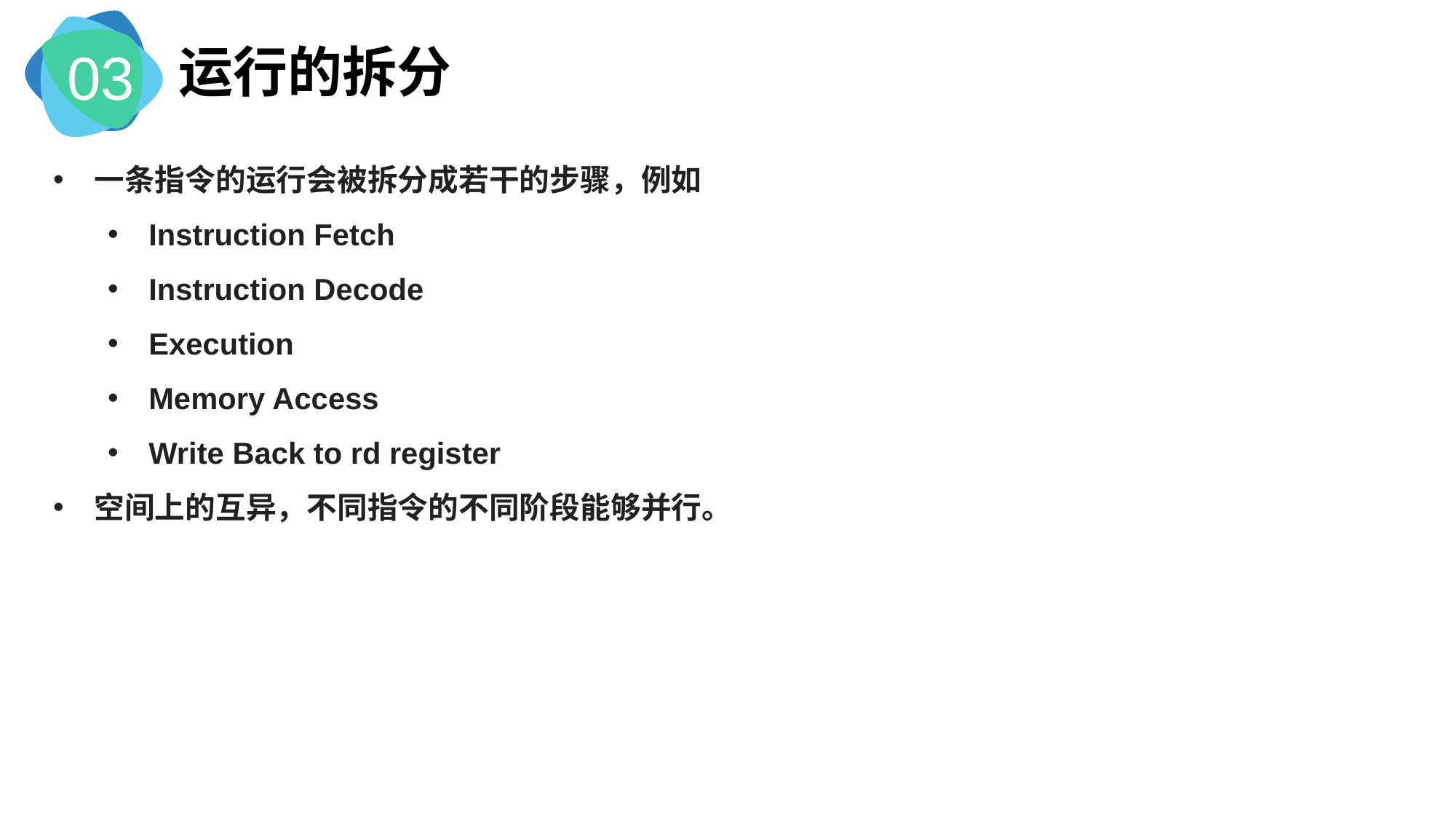

03
运行的拆分
一条指令的运行会被拆分成若干的步骤，例如
Instruction Fetch
Instruction Decode
Execution
Memory Access
Write Back to rd register
空间上的互异，不同指令的不同阶段能够并行。